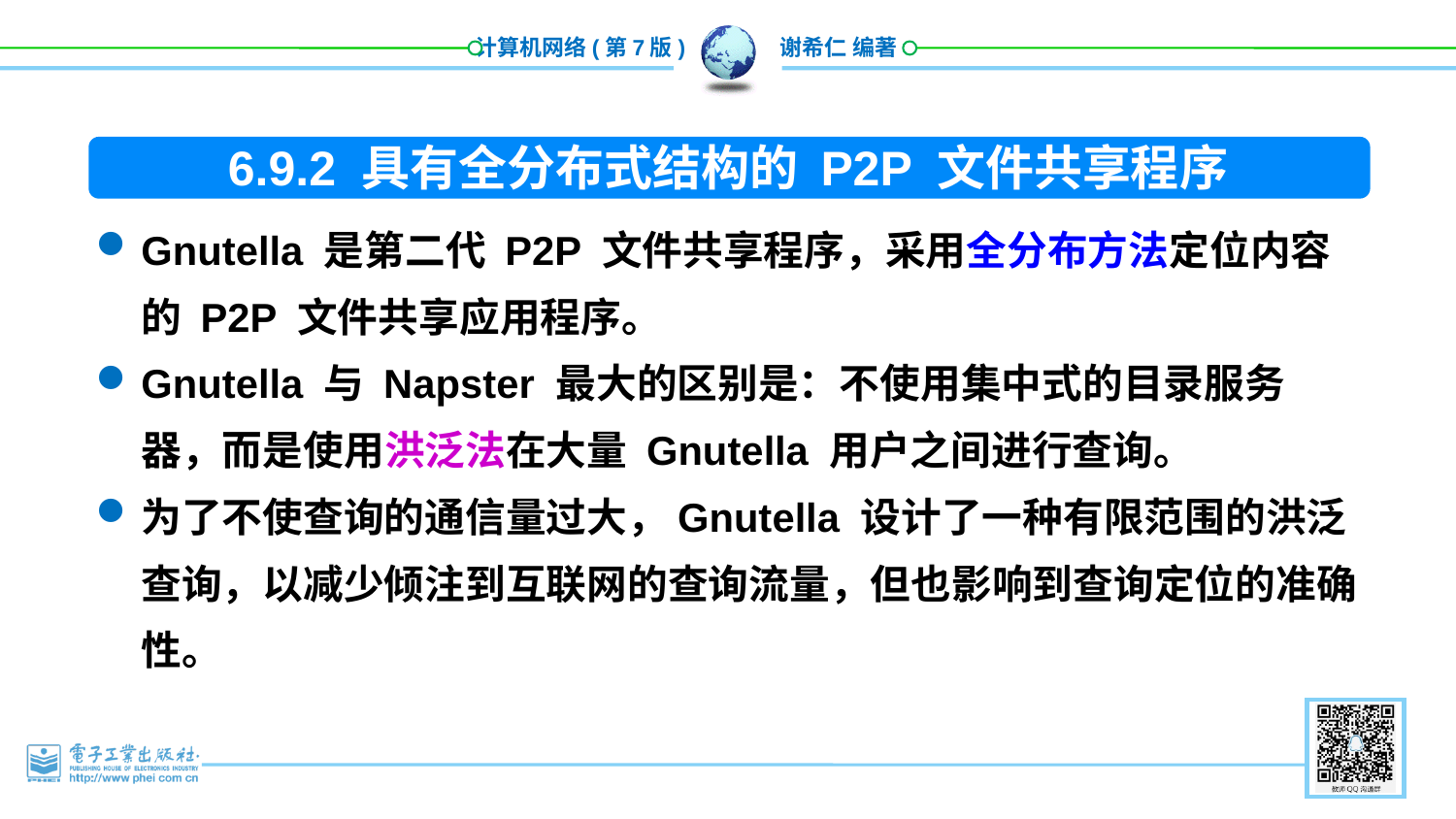

6.9.2 具有全分布式结构的 P2P 文件共享程序

Gnutella 是第二代 P2P 文件共享程序，采用全分布方法定位内容的 P2P 文件共享应用程序。
Gnutella 与 Napster 最大的区别是：不使用集中式的目录服务器，而是使用洪泛法在大量 Gnutella 用户之间进行查询。
为了不使查询的通信量过大，Gnutella 设计了一种有限范围的洪泛查询，以减少倾注到互联网的查询流量，但也影响到查询定位的准确性。